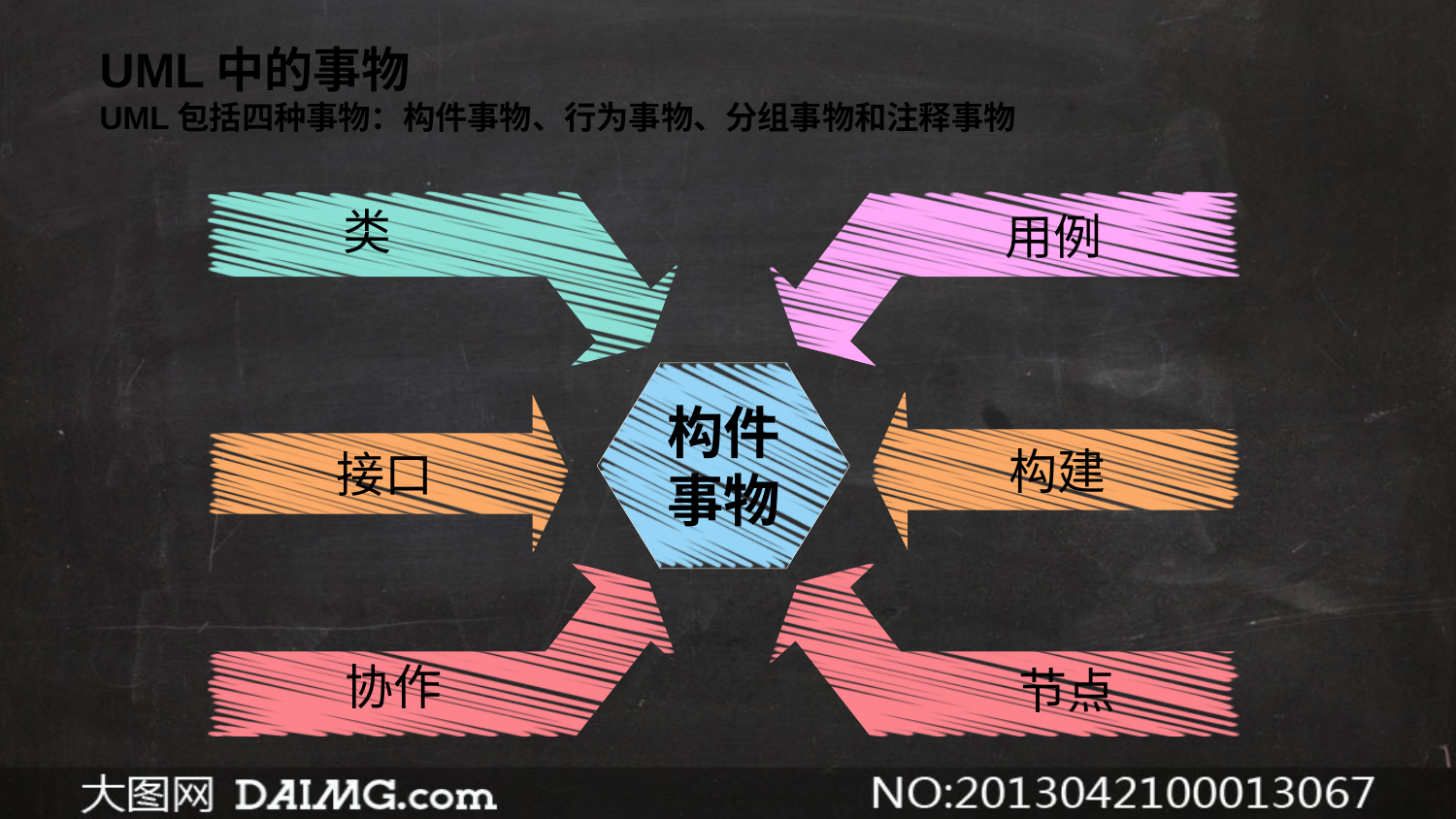

UML中的事物
UML包括四种事物：构件事物、行为事物、分组事物和注释事物

类
用例

构件
事物

构建
接口

协作
节点